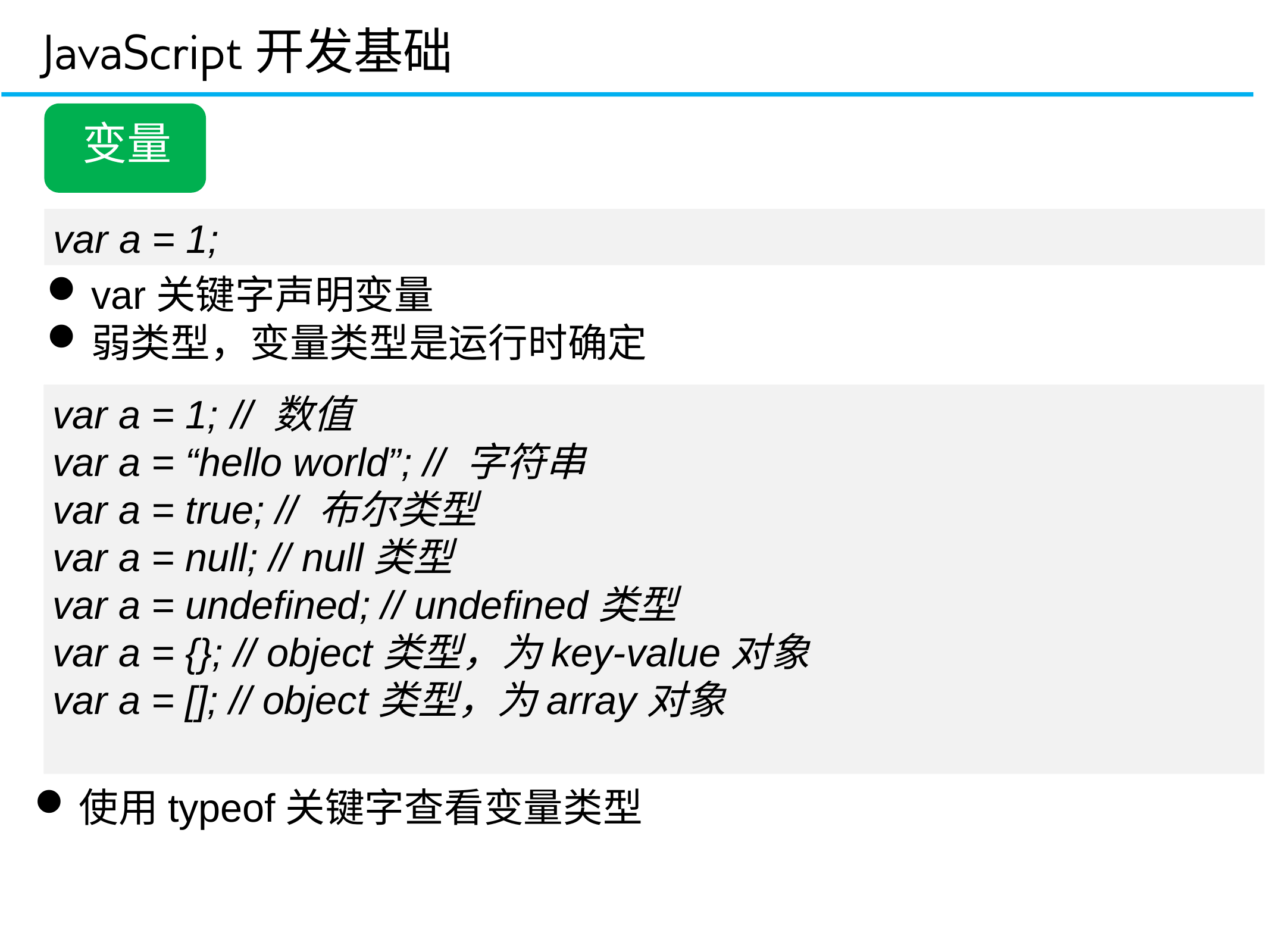

JavaScript开发基础

变量
var a = 1;
var关键字声明变量
弱类型，变量类型是运行时确定
var a = 1;	// 数值
var a = “hello world”; // 字符串
var a = true; // 布尔类型
var a = null; // null类型
var a = undefined; // undefined类型
var a = {}; // object类型，为key-value对象
var a = []; // object类型，为array对象

使用typeof关键字查看变量类型